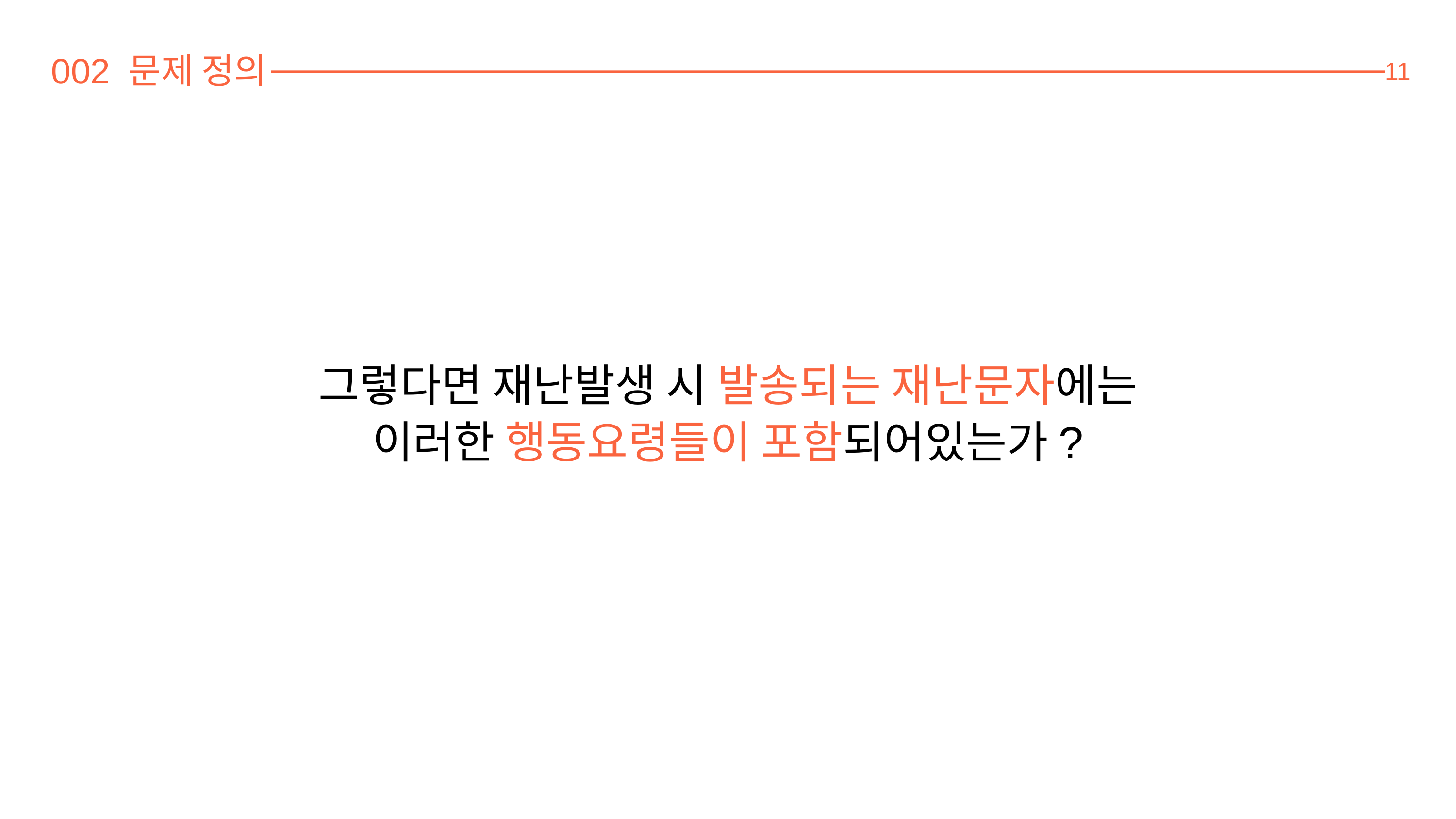

002 문제 정의
11

그렇다면 재난발생 시 발송되는 재난문자에는
이러한 행동요령들이 포함되어있는가?